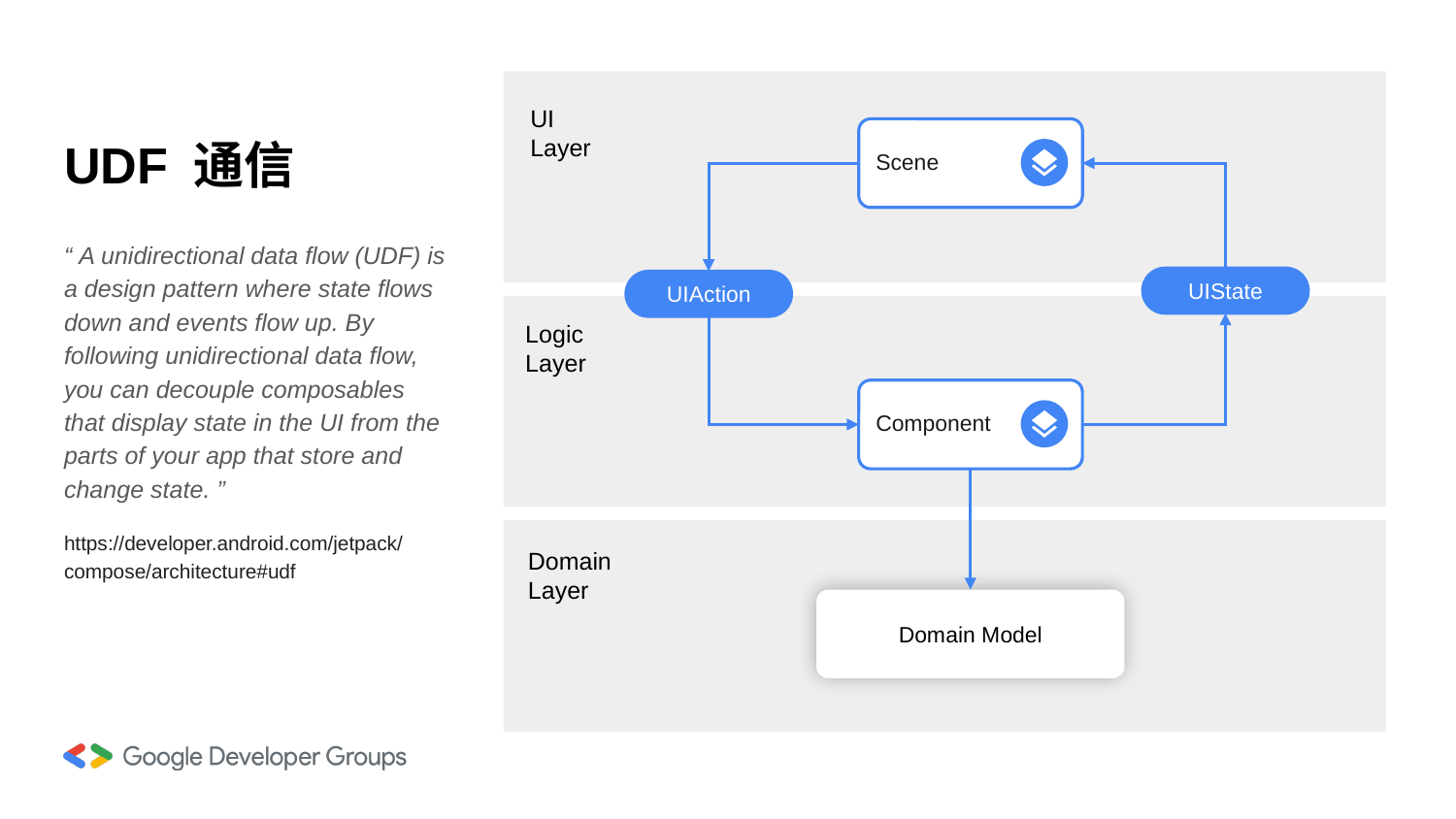

UI
Layer
# UDF 通信
Scene

“ A unidirectional data flow (UDF) is a design pattern where state flows down and events flow up. By following unidirectional data flow, you can decouple composables that display state in the UI from the parts of your app that store and change state. ”
https://developer.android.com/jetpack/compose/architecture#udf

UIState
UIAction

Logic
Layer
Component

Domain
Layer
Domain Model